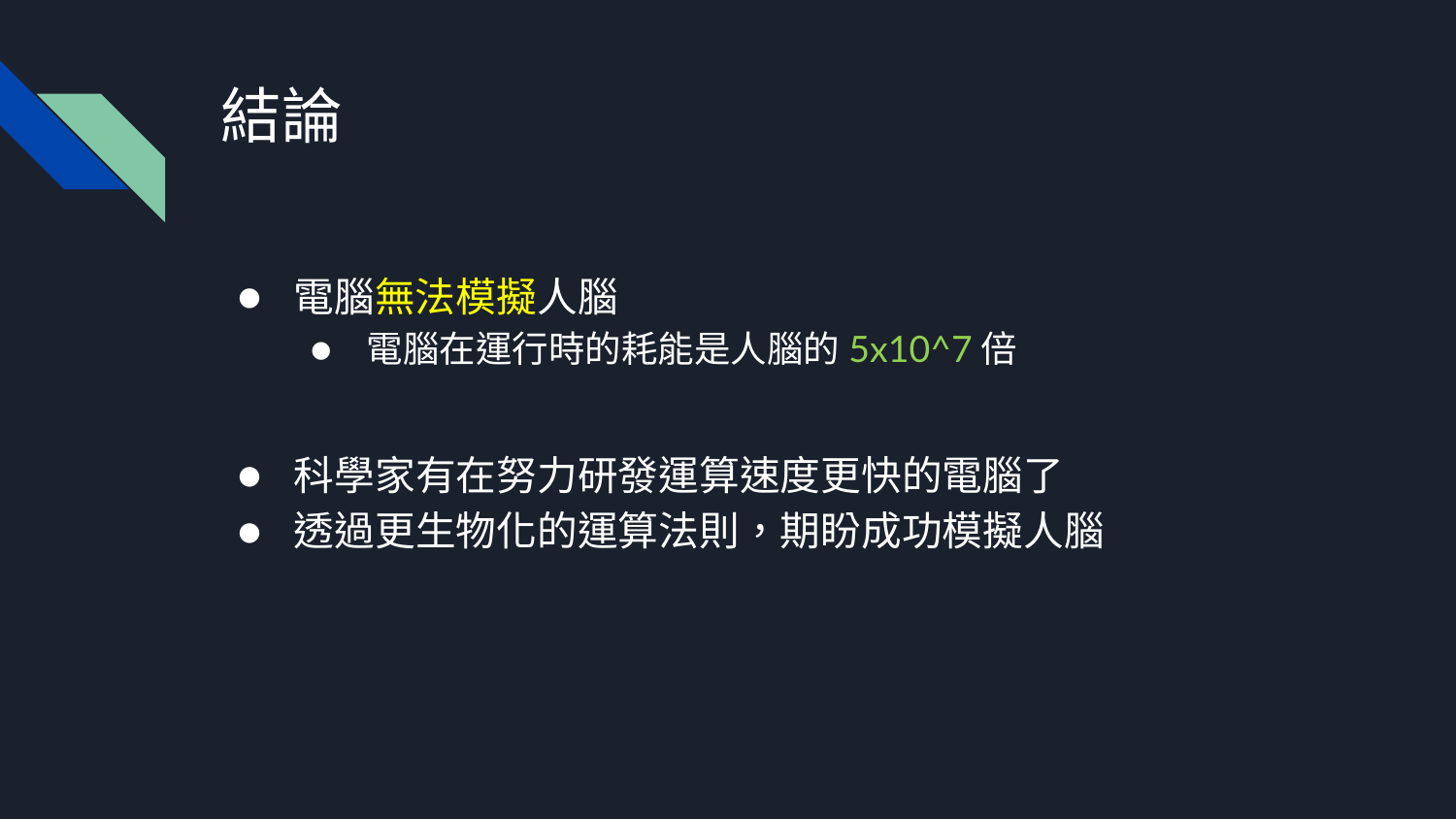

# 結論
電腦無法模擬人腦
電腦在運行時的耗能是人腦的5x10^7倍

科學家有在努力研發運算速度更快的電腦了
透過更生物化的運算法則，期盼成功模擬人腦